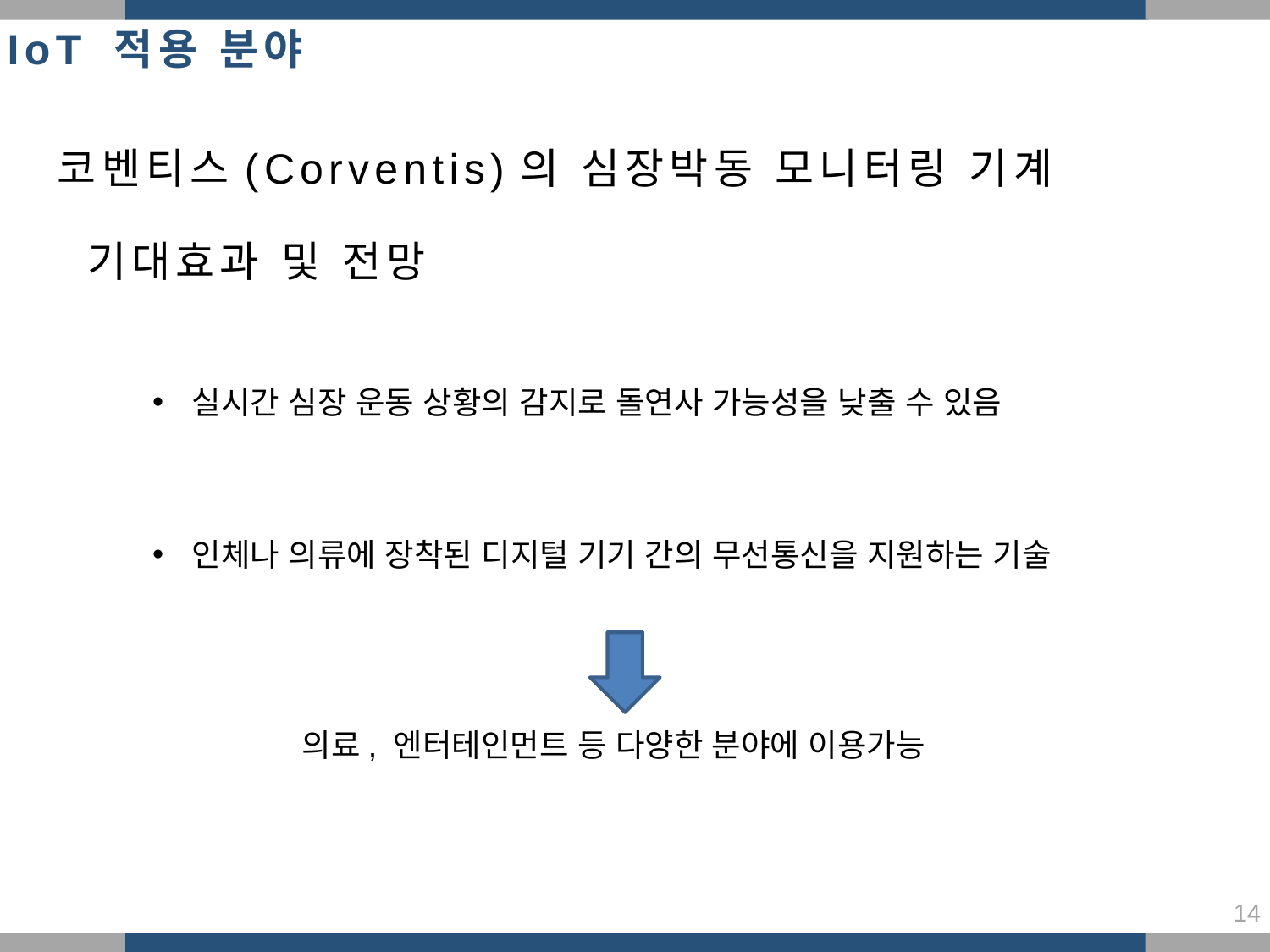

IoT 적용 분야
코벤티스(Corventis)의 심장박동 모니터링 기계
기대효과 및 전망
실시간 심장 운동 상황의 감지로 돌연사 가능성을 낮출 수 있음

인체나 의류에 장착된 디지털 기기 간의 무선통신을 지원하는 기술

                의료, 엔터테인먼트 등 다양한 분야에 이용가능

14